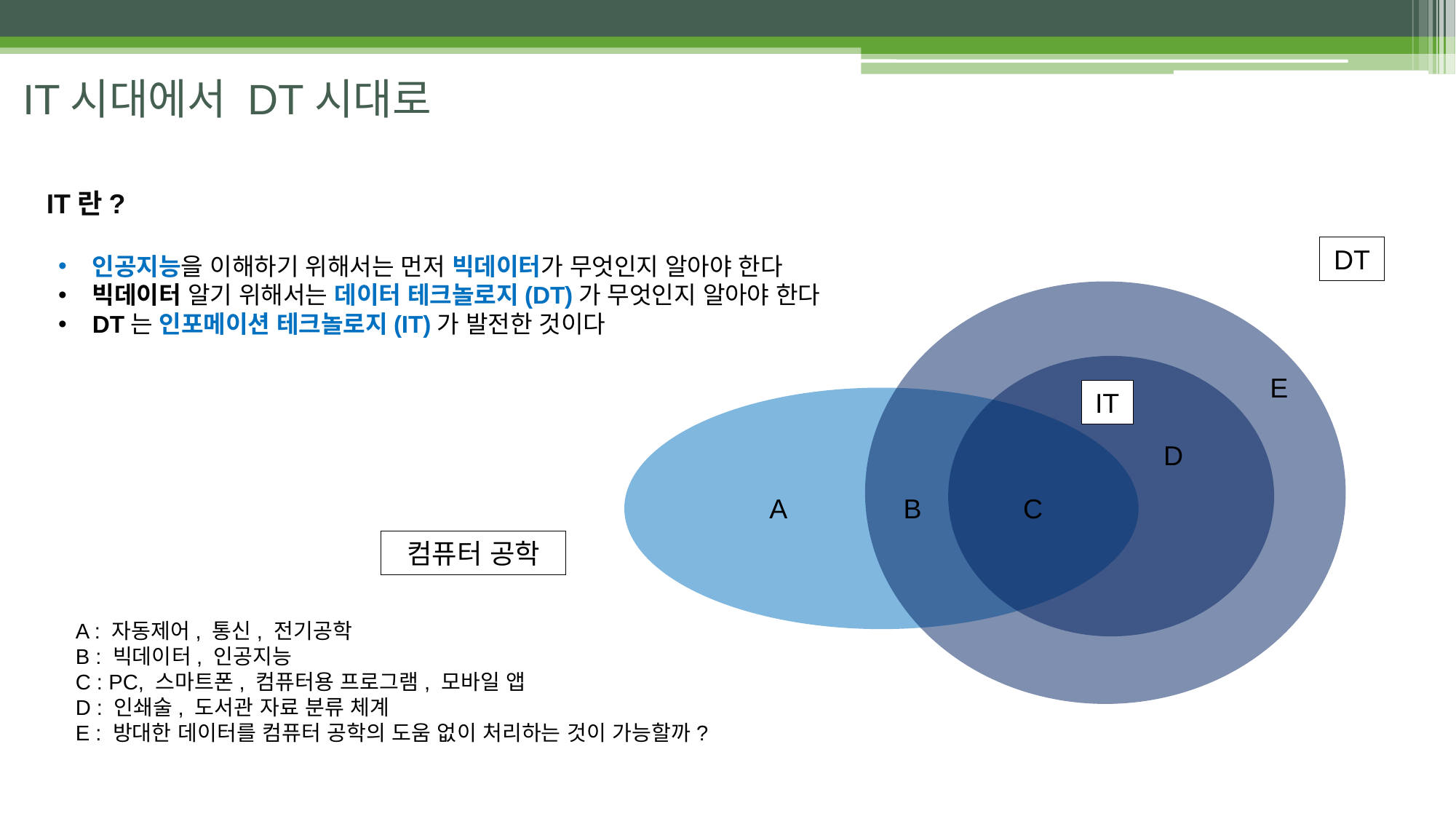

# IT시대에서 DT시대로
IT란?
DT
인공지능을 이해하기 위해서는 먼저 빅데이터가 무엇인지 알아야 한다
빅데이터 알기 위해서는 데이터 테크놀로지(DT)가 무엇인지 알아야 한다
DT는 인포메이션 테크놀로지(IT)가 발전한 것이다

E
IT

D
A
B
C
컴퓨터 공학
A : 자동제어, 통신, 전기공학
B : 빅데이터, 인공지능
C : PC, 스마트폰, 컴퓨터용 프로그램, 모바일 앱
D : 인쇄술, 도서관 자료 분류 체계
E : 방대한 데이터를 컴퓨터 공학의 도움 없이 처리하는 것이 가능할까?